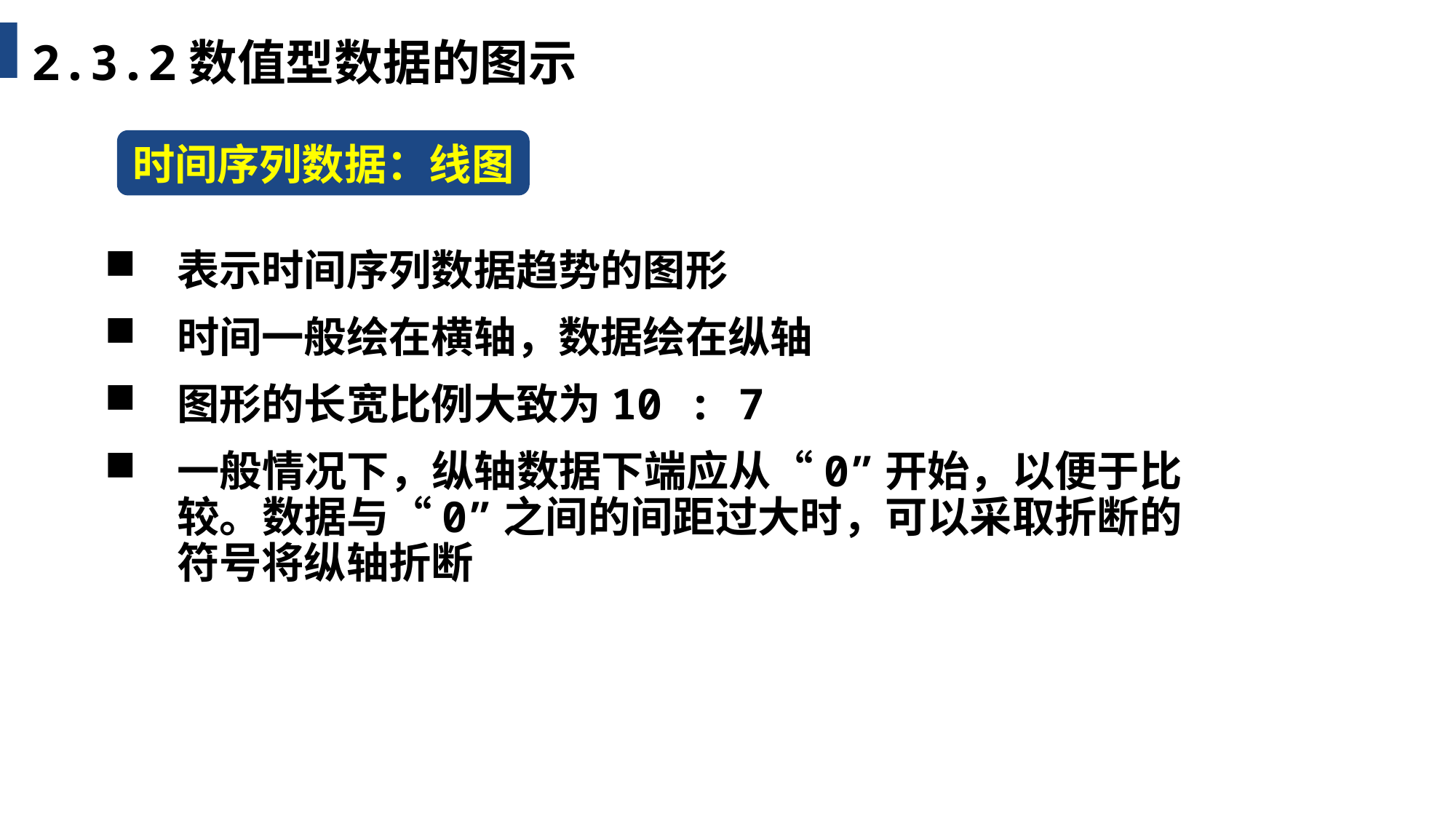

2.3.2数值型数据的图示
时间序列数据：线图
表示时间序列数据趋势的图形
时间一般绘在横轴，数据绘在纵轴
图形的长宽比例大致为10 : 7
一般情况下，纵轴数据下端应从“0”开始，以便于比较。数据与“0”之间的间距过大时，可以采取折断的符号将纵轴折断